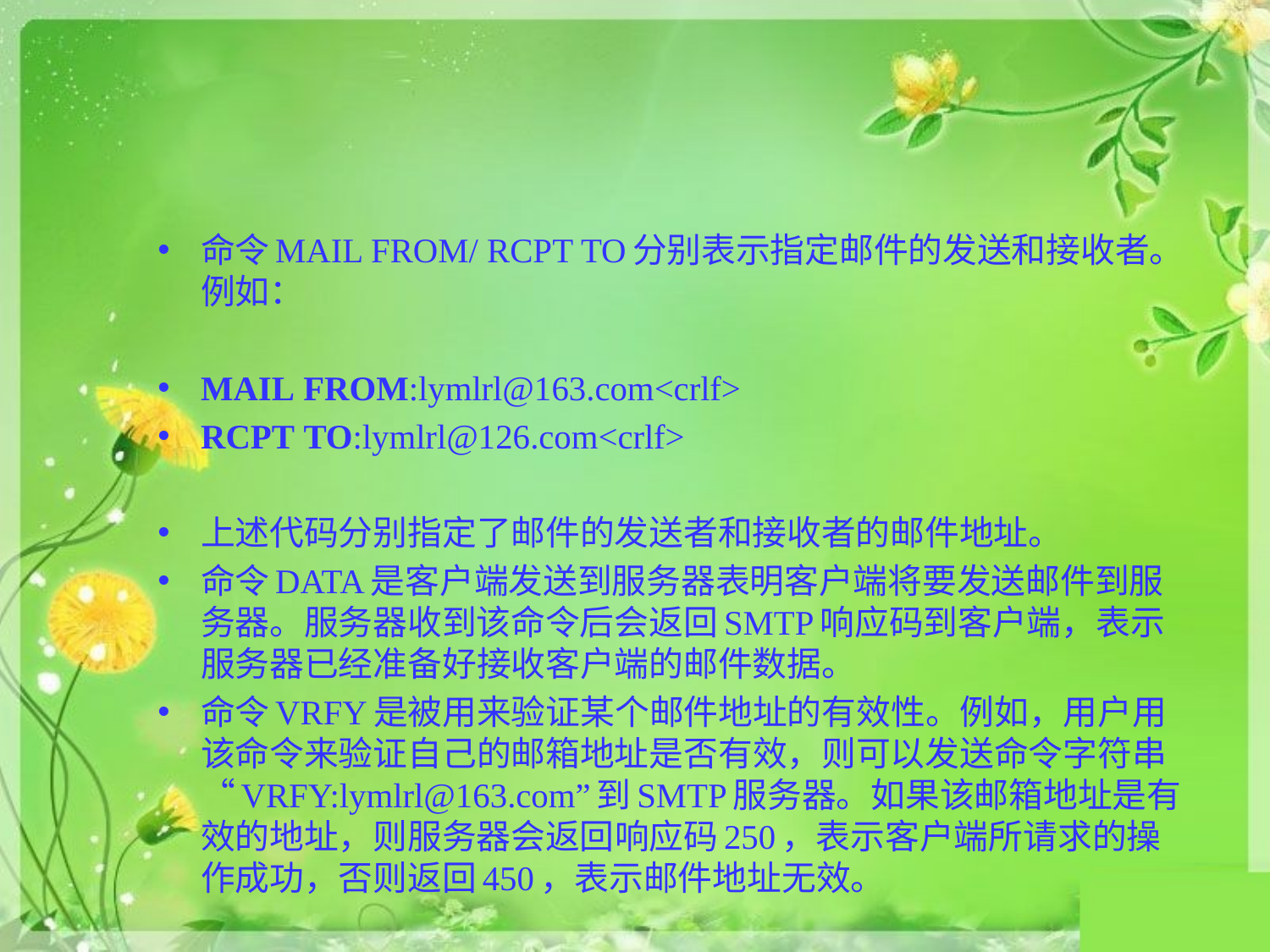

#
命令MAIL FROM/ RCPT TO分别表示指定邮件的发送和接收者。例如：

MAIL FROM:lymlrl@163.com<crlf>
RCPT TO:lymlrl@126.com<crlf>

上述代码分别指定了邮件的发送者和接收者的邮件地址。
命令DATA是客户端发送到服务器表明客户端将要发送邮件到服务器。服务器收到该命令后会返回SMTP响应码到客户端，表示服务器已经准备好接收客户端的邮件数据。
命令VRFY是被用来验证某个邮件地址的有效性。例如，用户用该命令来验证自己的邮箱地址是否有效，则可以发送命令字符串“VRFY:lymlrl@163.com”到SMTP服务器。如果该邮箱地址是有效的地址，则服务器会返回响应码250，表示客户端所请求的操作成功，否则返回450，表示邮件地址无效。